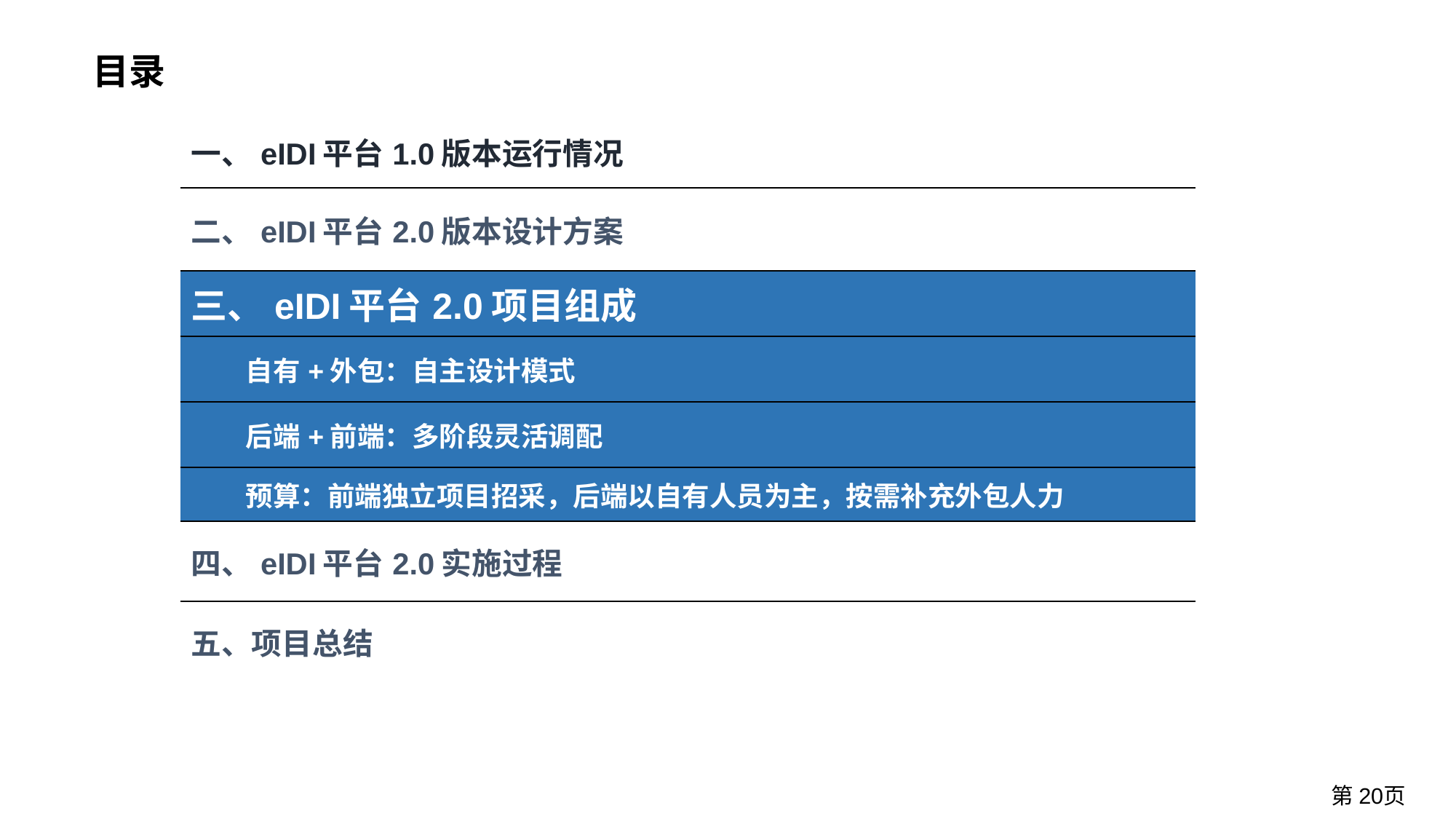

# 目录
| 一、eIDI平台1.0版本运行情况 |
| --- |
| 二、eIDI平台2.0版本设计方案 |
| 三、eIDI平台2.0项目组成 |
| 自有+外包：自主设计模式 |
| 后端+前端：多阶段灵活调配 |
| 预算：前端独立项目招采，后端以自有人员为主，按需补充外包人力 |
| 四、eIDI平台2.0实施过程 |
| 五、项目总结 |